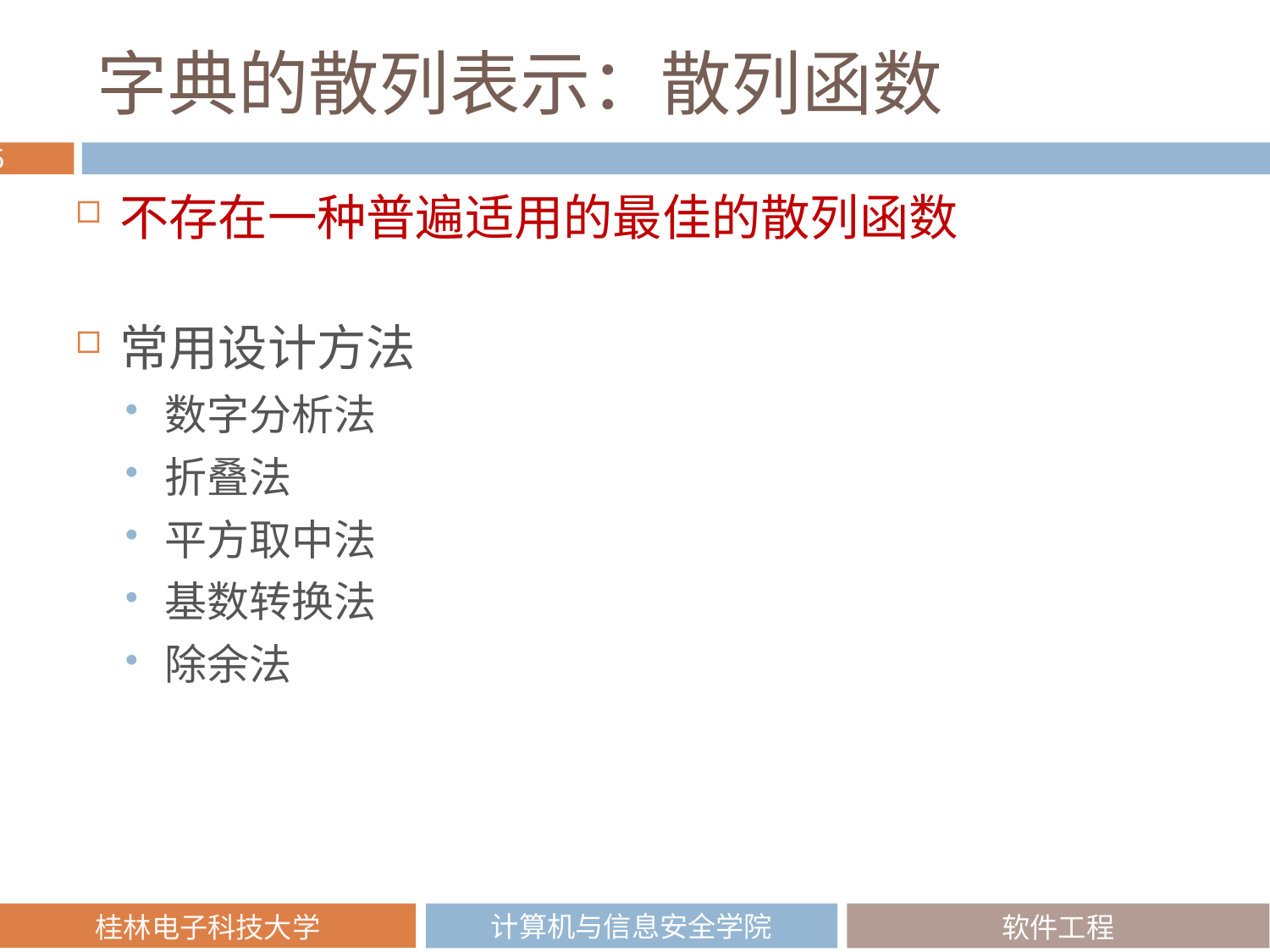

# 字典的散列表示：散列函数
不存在一种普遍适用的最佳的散列函数

常用设计方法
数字分析法
折叠法
平方取中法
基数转换法
除余法